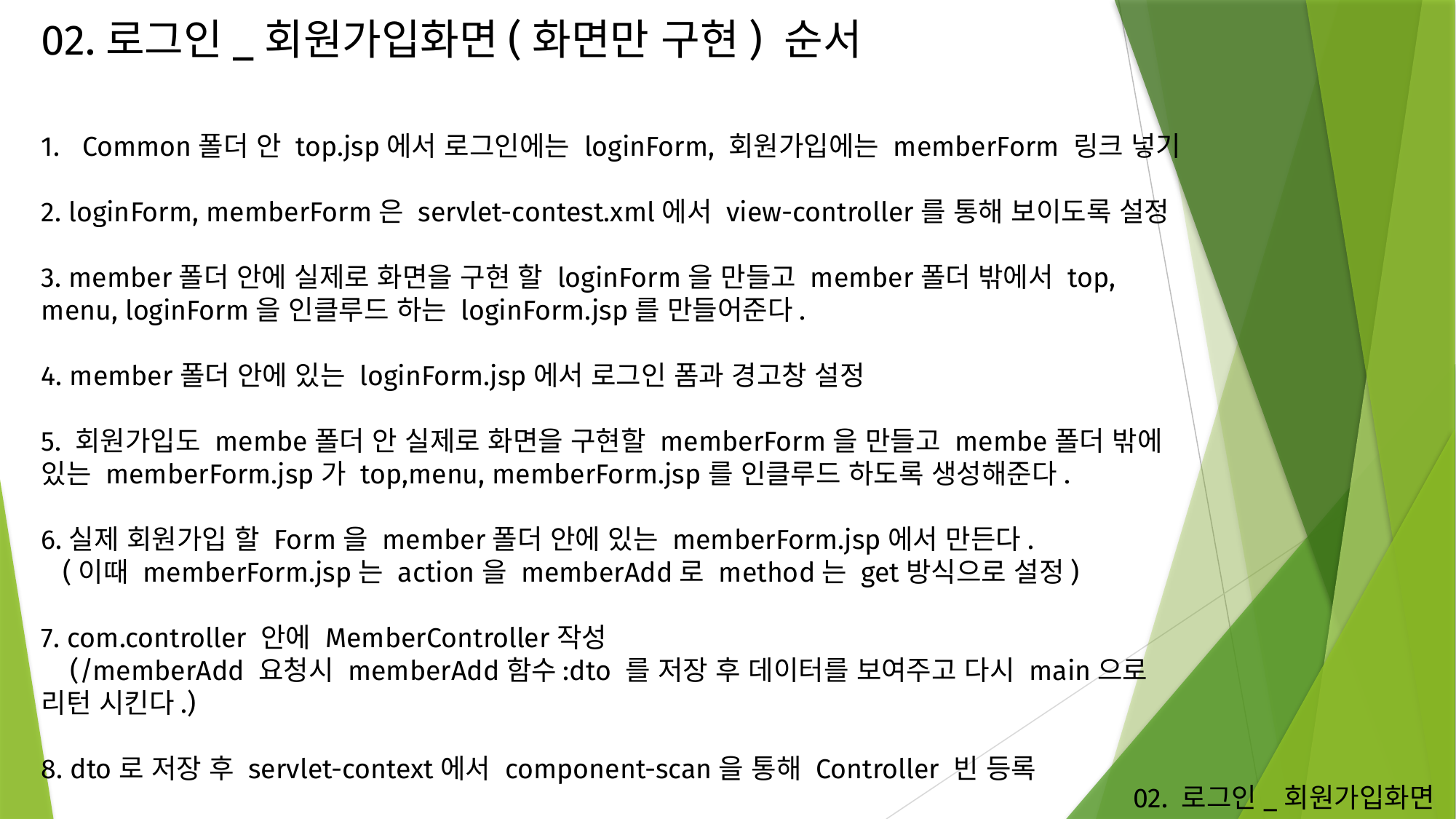

02.로그인_회원가입화면(화면만 구현) 순서

Common폴더 안 top.jsp에서 로그인에는 loginForm, 회원가입에는 memberForm 링크 넣기

2. loginForm, memberForm은 servlet-contest.xml에서 view-controller를 통해 보이도록 설정

3. member폴더 안에 실제로 화면을 구현 할 loginForm을 만들고 member폴더 밖에서 top, menu, loginForm을 인클루드 하는 loginForm.jsp를 만들어준다.

4. member폴더 안에 있는 loginForm.jsp에서 로그인 폼과 경고창 설정

5. 회원가입도 membe폴더 안 실제로 화면을 구현할 memberForm을 만들고 membe폴더 밖에 있는 memberForm.jsp가 top,menu, memberForm.jsp를 인클루드 하도록 생성해준다.

6.실제 회원가입 할 Form을 member폴더 안에 있는 memberForm.jsp에서 만든다.
   (이때 memberForm.jsp는 action을 memberAdd로 method는 get방식으로 설정)

7. com.controller 안에 MemberController작성
    (/memberAdd 요청시 memberAdd함수:dto 를 저장 후 데이터를 보여주고 다시 main으로    리턴 시킨다.)

8. dto로 저장 후 servlet-context에서 component-scan을 통해 Controller 빈 등록
02. 로그인_회원가입화면